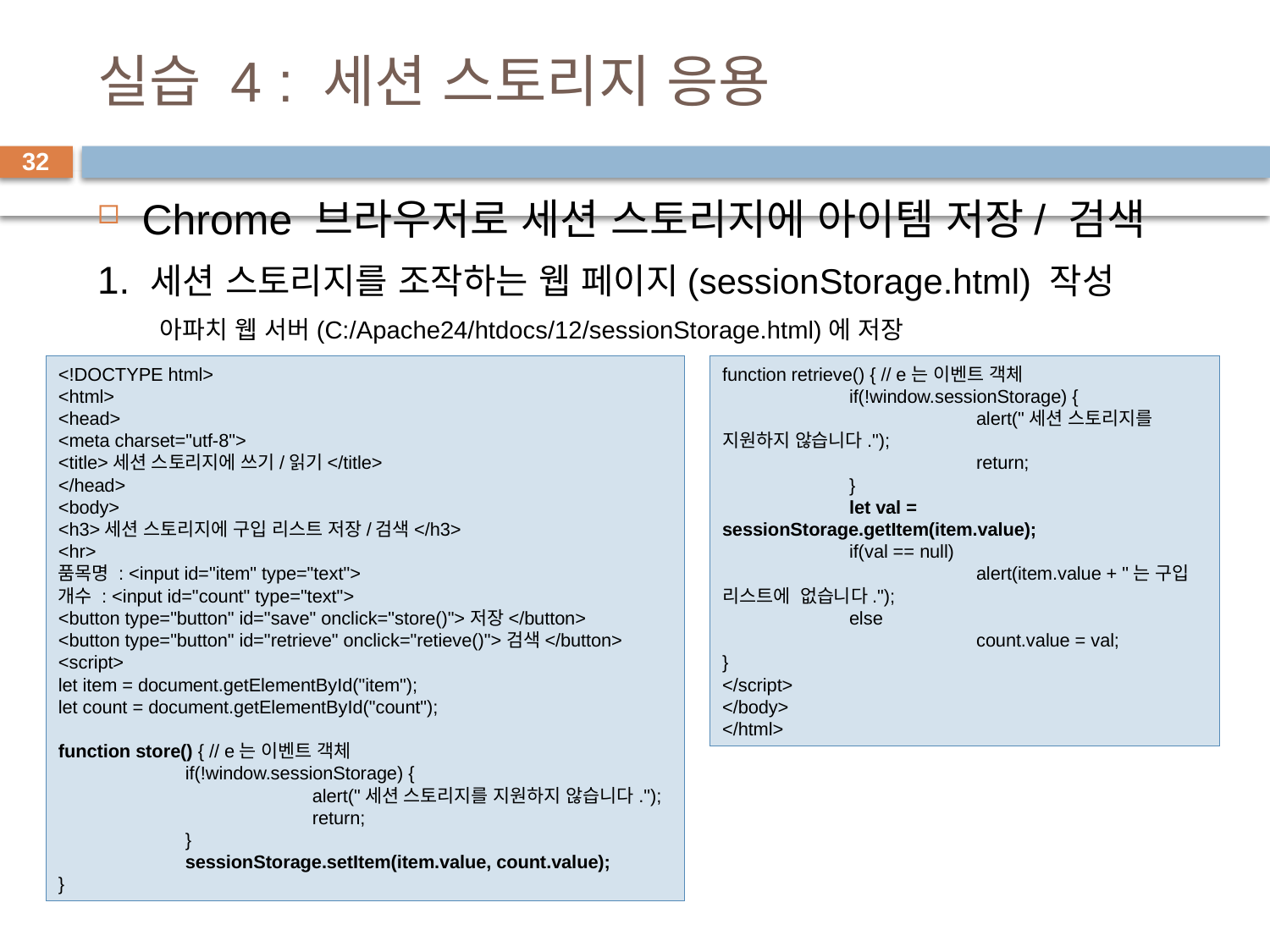

# 실습 4 : 세션 스토리지 응용
32
Chrome 브라우저로 세션 스토리지에 아이템 저장/ 검색
1. 세션 스토리지를 조작하는 웹 페이지(sessionStorage.html) 작성
        아파치 웹 서버(C:/Apache24/htdocs/12/sessionStorage.html)에 저장

<!DOCTYPE html>
<html>
<head>
<meta charset="utf-8">
<title>세션 스토리지에 쓰기/읽기</title>
</head>
<body>
<h3>세션 스토리지에 구입 리스트 저장/검색</h3>
<hr>
품목명 : <input id="item" type="text">
개수 : <input id="count" type="text">
<button type="button" id="save" onclick="store()">저장</button>
<button type="button" id="retrieve" onclick="retieve()">검색</button>
<script>
let item = document.getElementById("item");
let count = document.getElementById("count");

function store() { // e는 이벤트 객체
	if(!window.sessionStorage) {
		alert("세션 스토리지를 지원하지 않습니다.");
		return;
	}
	sessionStorage.setItem(item.value, count.value);
}
function retrieve() { // e는 이벤트 객체
	if(!window.sessionStorage) {
		alert("세션 스토리지를 지원하지 않습니다.");
		return;
	}
	let val = sessionStorage.getItem(item.value);
	if(val == null)
		alert(item.value + "는 구입 리스트에  없습니다.");
	else
		count.value = val;
}
</script>
</body>
</html>